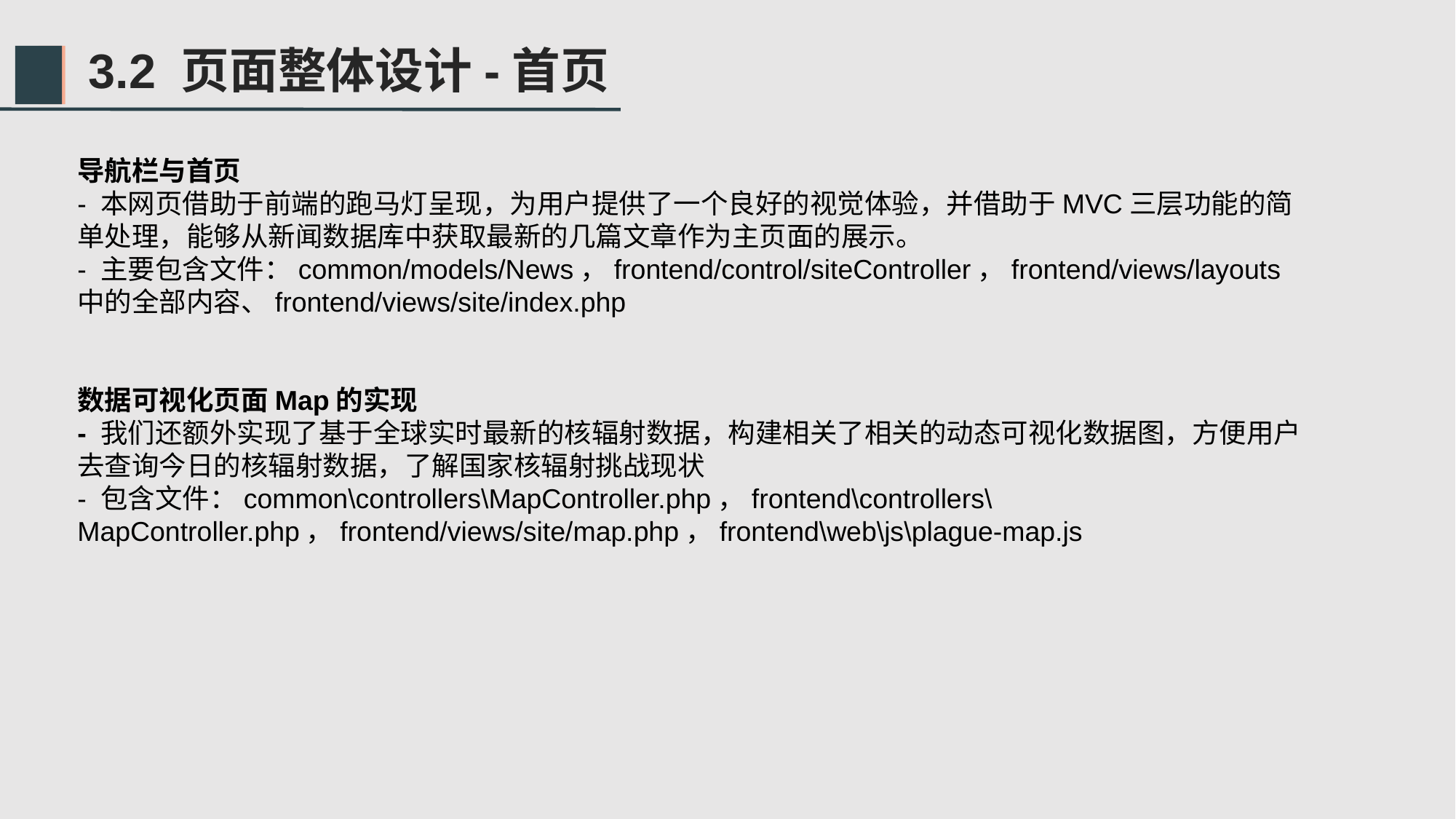

3.2 页面整体设计-首页

导航栏与首页
- 本网页借助于前端的跑马灯呈现，为用户提供了一个良好的视觉体验，并借助于MVC三层功能的简单处理，能够从新闻数据库中获取最新的几篇文章作为主页面的展示。
- 主要包含文件：common/models/News，frontend/control/siteController，frontend/views/layouts中的全部内容、frontend/views/site/index.php

数据可视化页面Map的实现
- 我们还额外实现了基于全球实时最新的核辐射数据，构建相关了相关的动态可视化数据图，方便用户去查询今日的核辐射数据，了解国家核辐射挑战现状
- 包含文件：common\controllers\MapController.php，frontend\controllers\MapController.php，frontend/views/site/map.php，frontend\web\js\plague-map.js